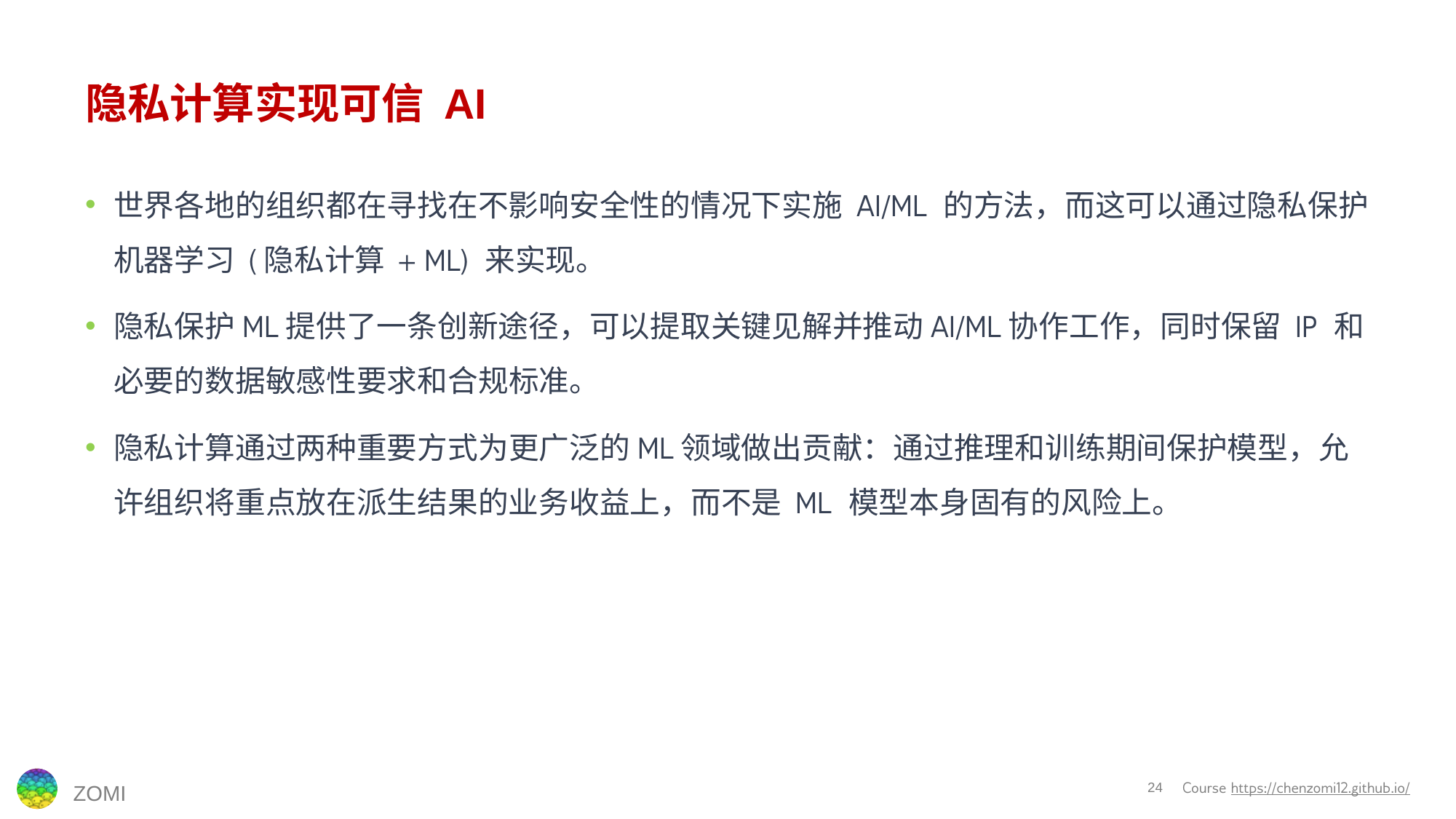

# 隐私计算实现可信 AI
世界各地的组织都在寻找在不影响安全性的情况下实施 AI/ML 的方法，而这可以通过隐私保护机器学习 (隐私计算 + ML) 来实现。
隐私保护ML提供了一条创新途径，可以提取关键见解并推动AI/ML协作工作，同时保留 IP 和必要的数据敏感性要求和合规标准。
隐私计算通过两种重要方式为更广泛的ML领域做出贡献：通过推理和训练期间保护模型，允许组织将重点放在派生结果的业务收益上，而不是 ML 模型本身固有的风险上。